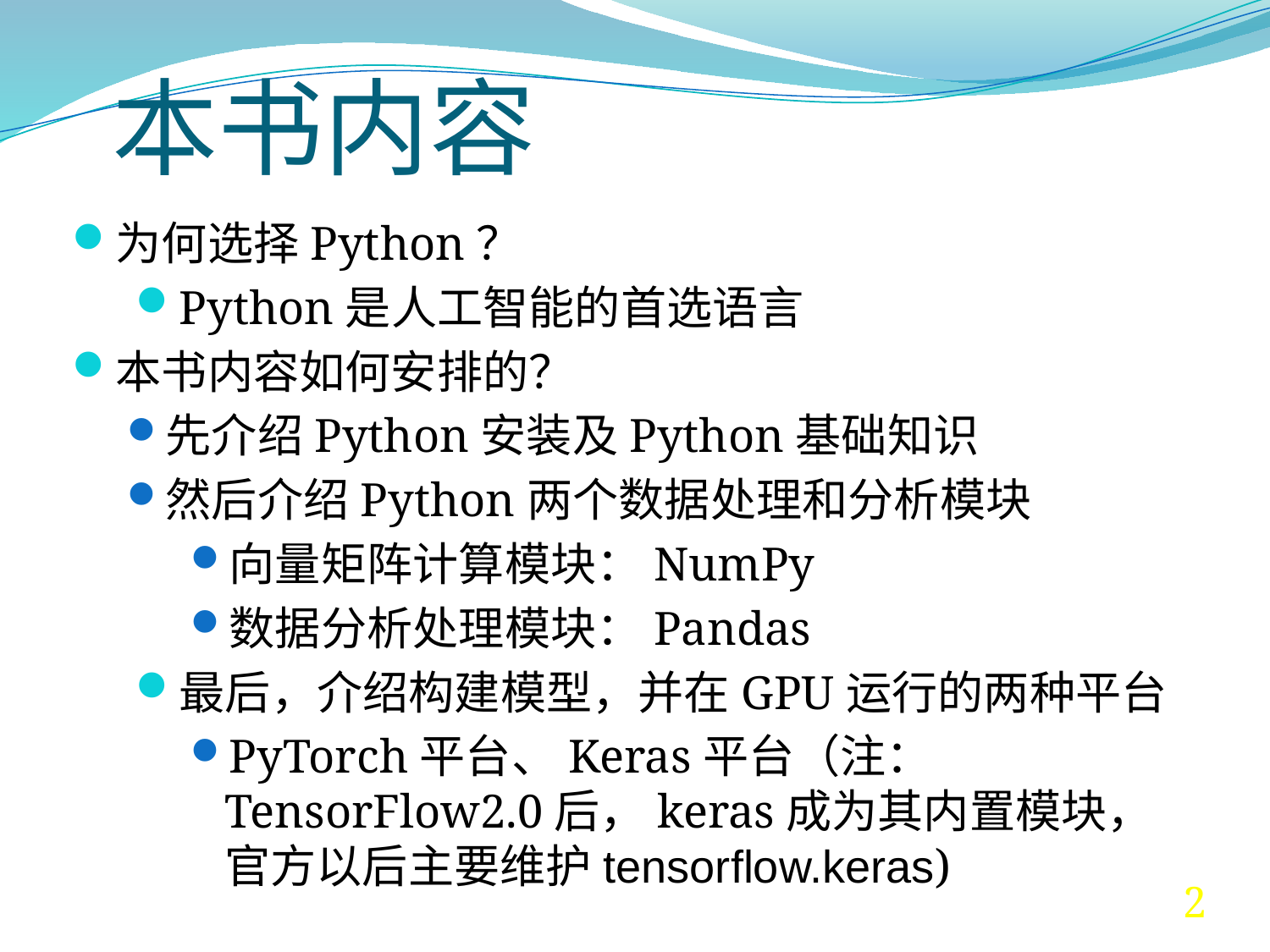

# 本书内容
为何选择Python？
Python是人工智能的首选语言
本书内容如何安排的？
先介绍Python安装及Python基础知识
然后介绍Python两个数据处理和分析模块
向量矩阵计算模块：NumPy
数据分析处理模块：Pandas
最后，介绍构建模型，并在GPU运行的两种平台
PyTorch平台、Keras平台（注： TensorFlow2.0后，keras成为其内置模块，官方以后主要维护tensorflow.keras)

2